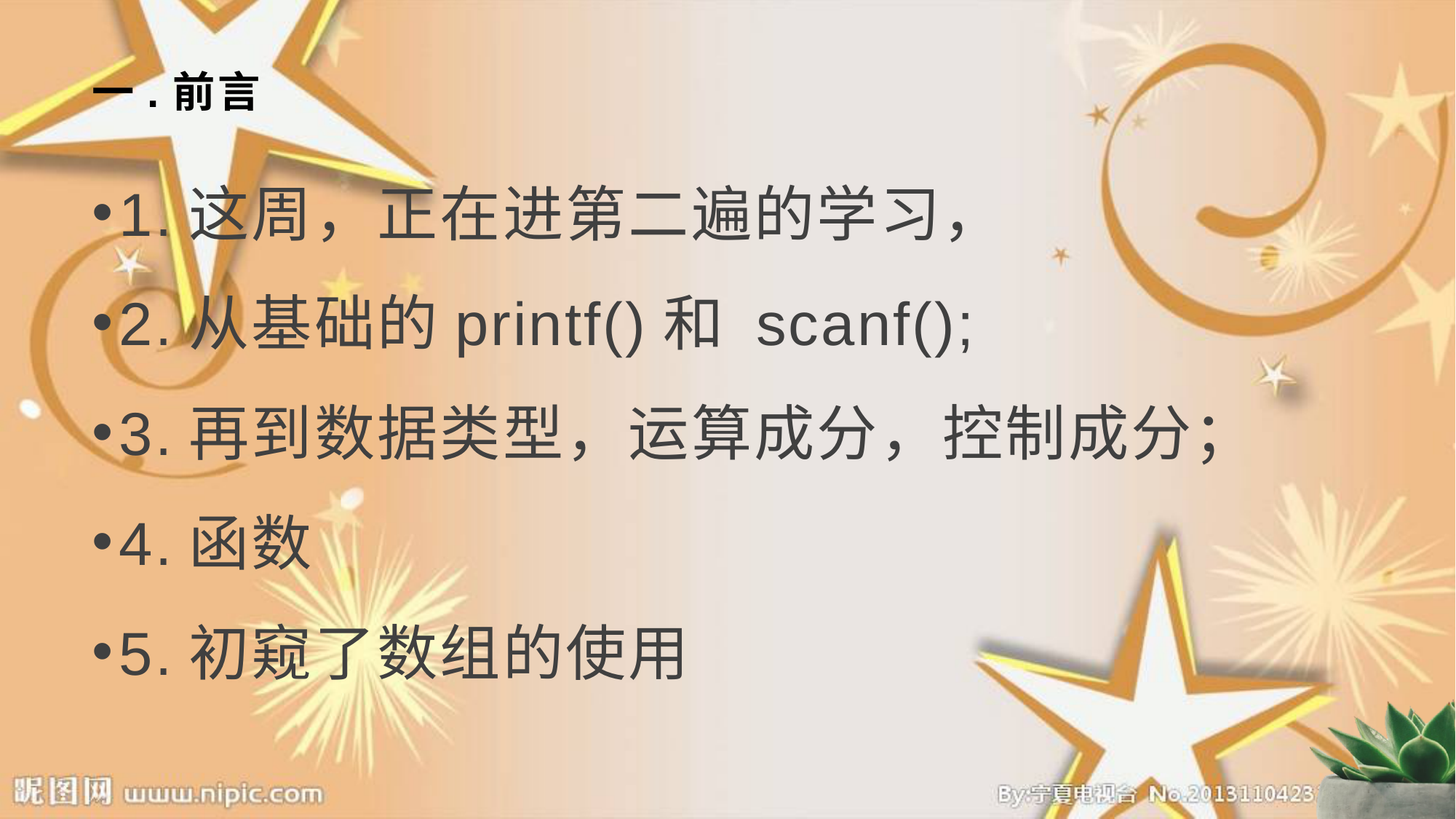

# 一.前言
1.这周，正在进第二遍的学习，
2.从基础的printf()和 scanf();
3.再到数据类型，运算成分，控制成分；
4.函数
5.初窥了数组的使用